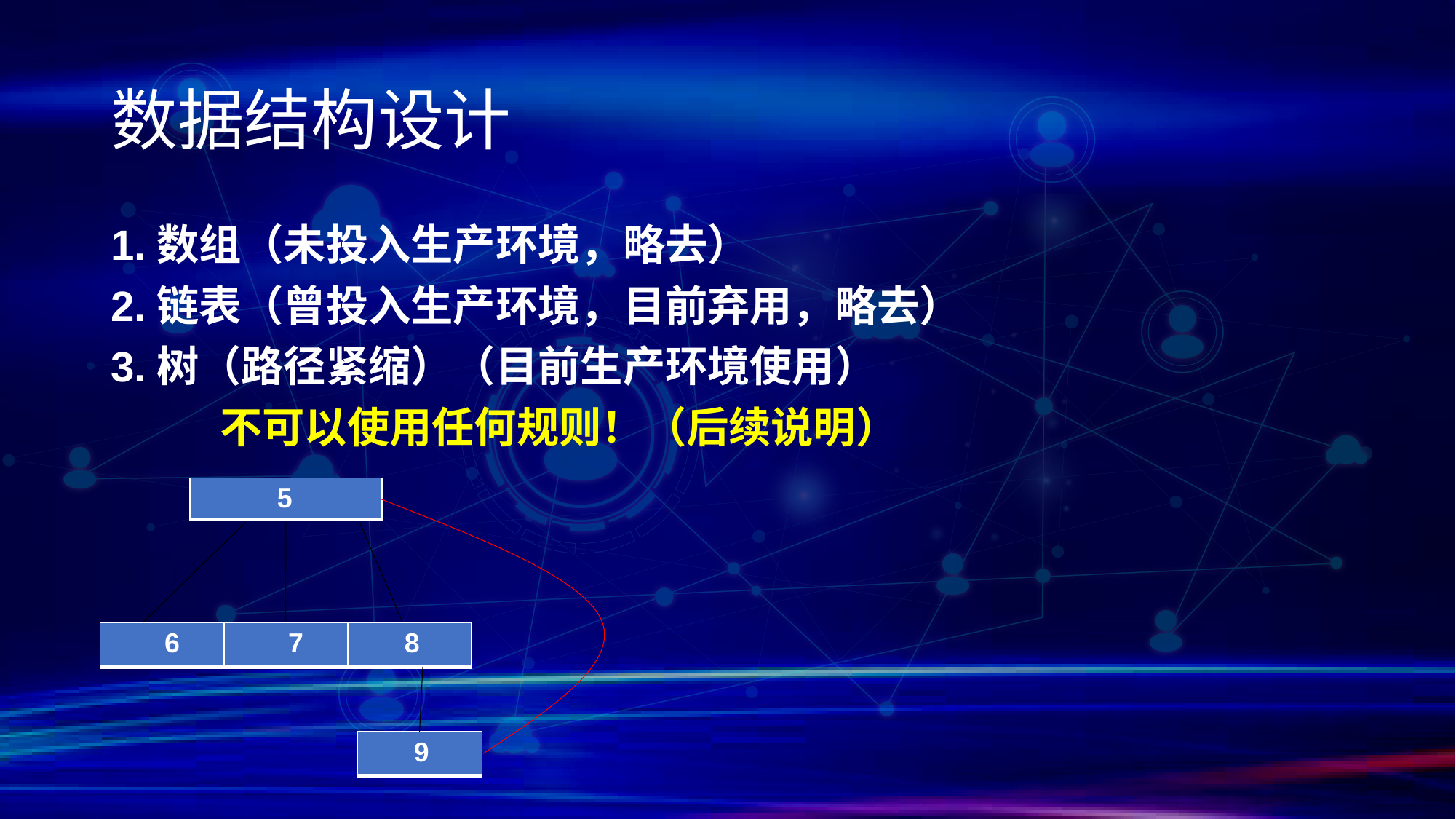

# 数据结构设计
1.数组（未投入生产环境，略去）
2.链表（曾投入生产环境，目前弃用，略去）
3.树（路径紧缩）（目前生产环境使用）
	不可以使用任何规则！（后续说明）
| 5 |
| --- |

| 6 | 7 | 8 |
| --- | --- | --- |
| 9 |
| --- |